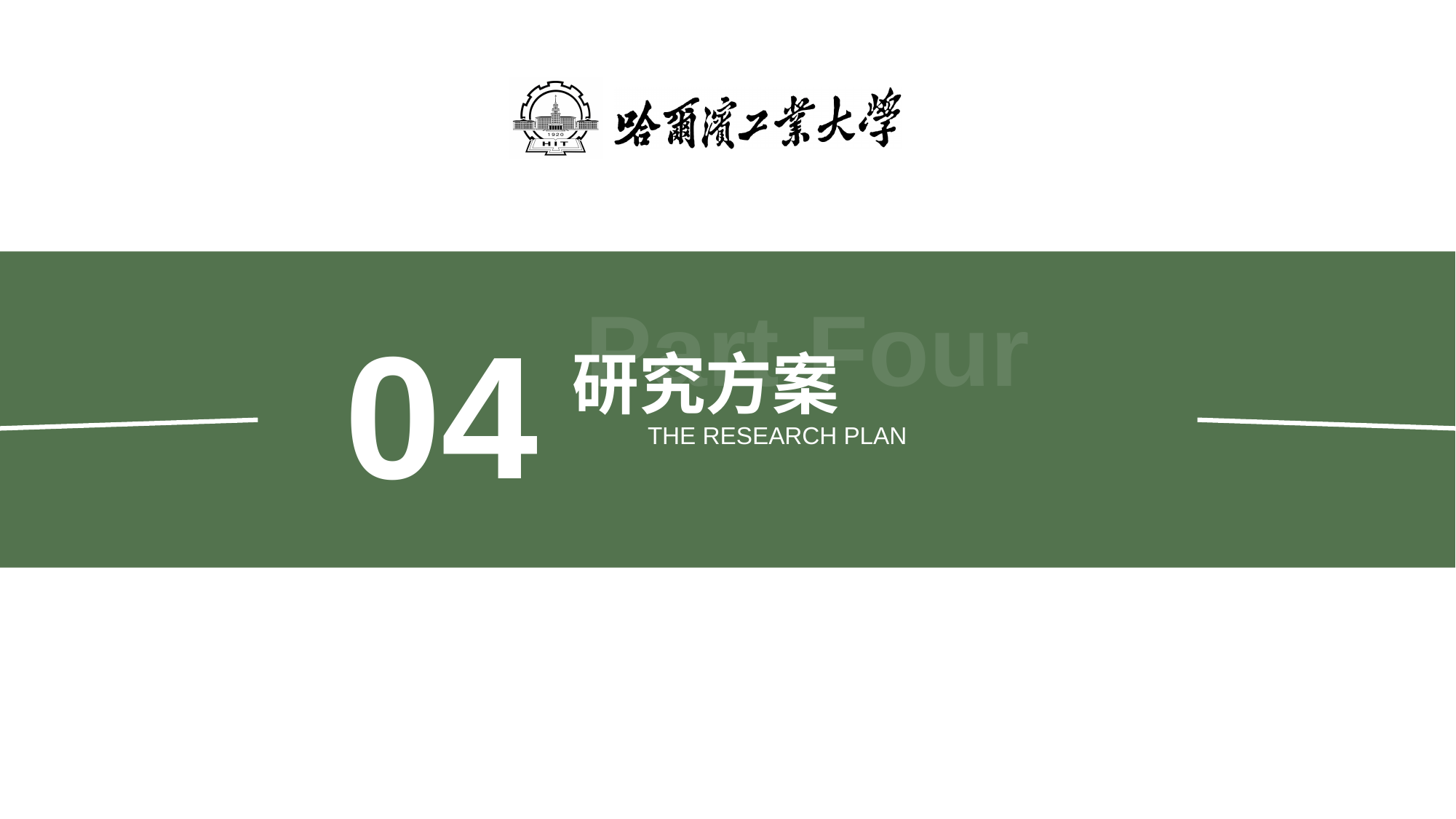

Part Four
04
研究方案
THE RESEARCH PLAN